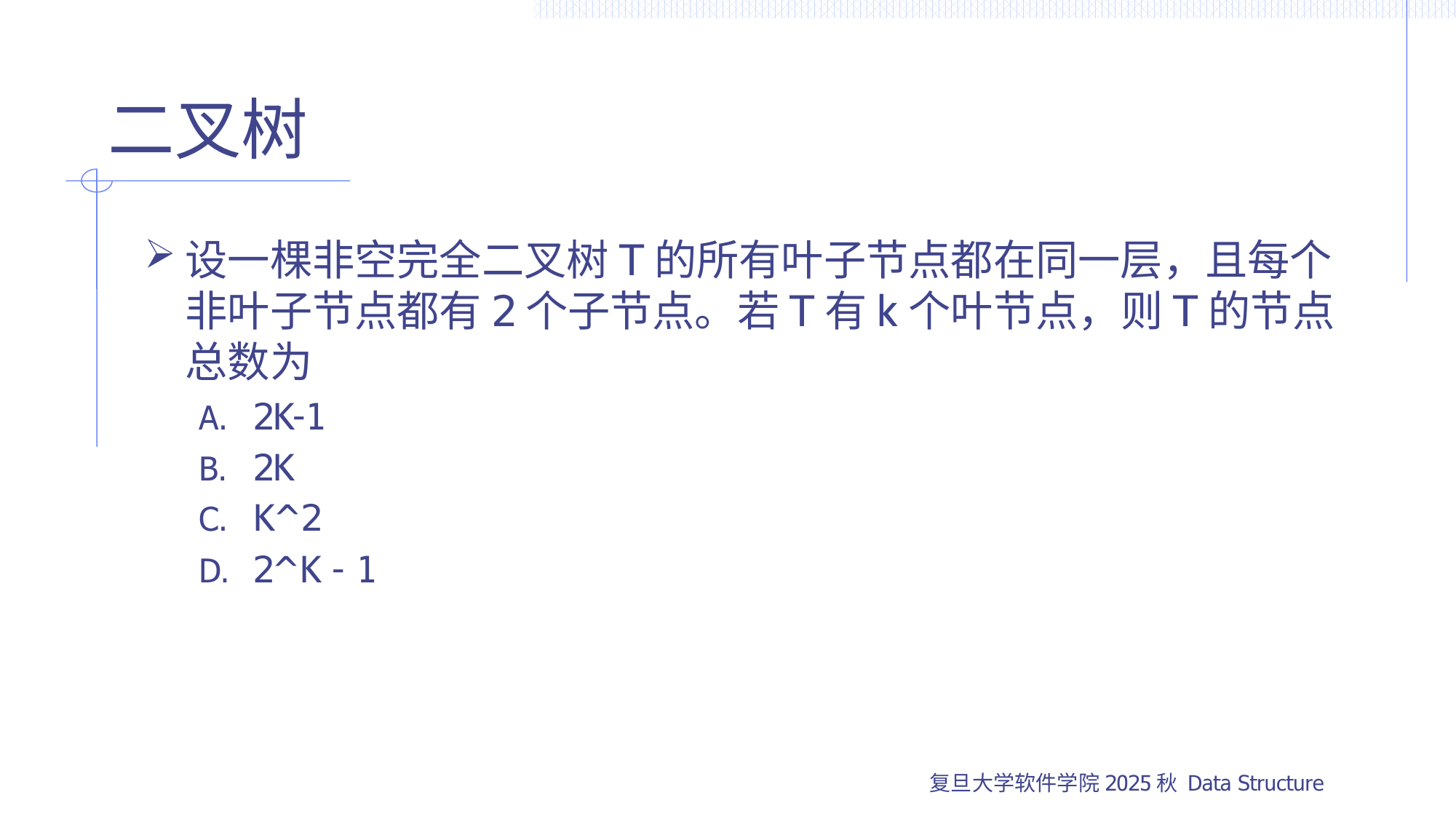

# 二叉树
设一棵非空完全二叉树T的所有叶子节点都在同一层，且每个非叶子节点都有2个子节点。若T有k个叶节点，则T的节点总数为
2K-1
2K
K^2
2^K - 1